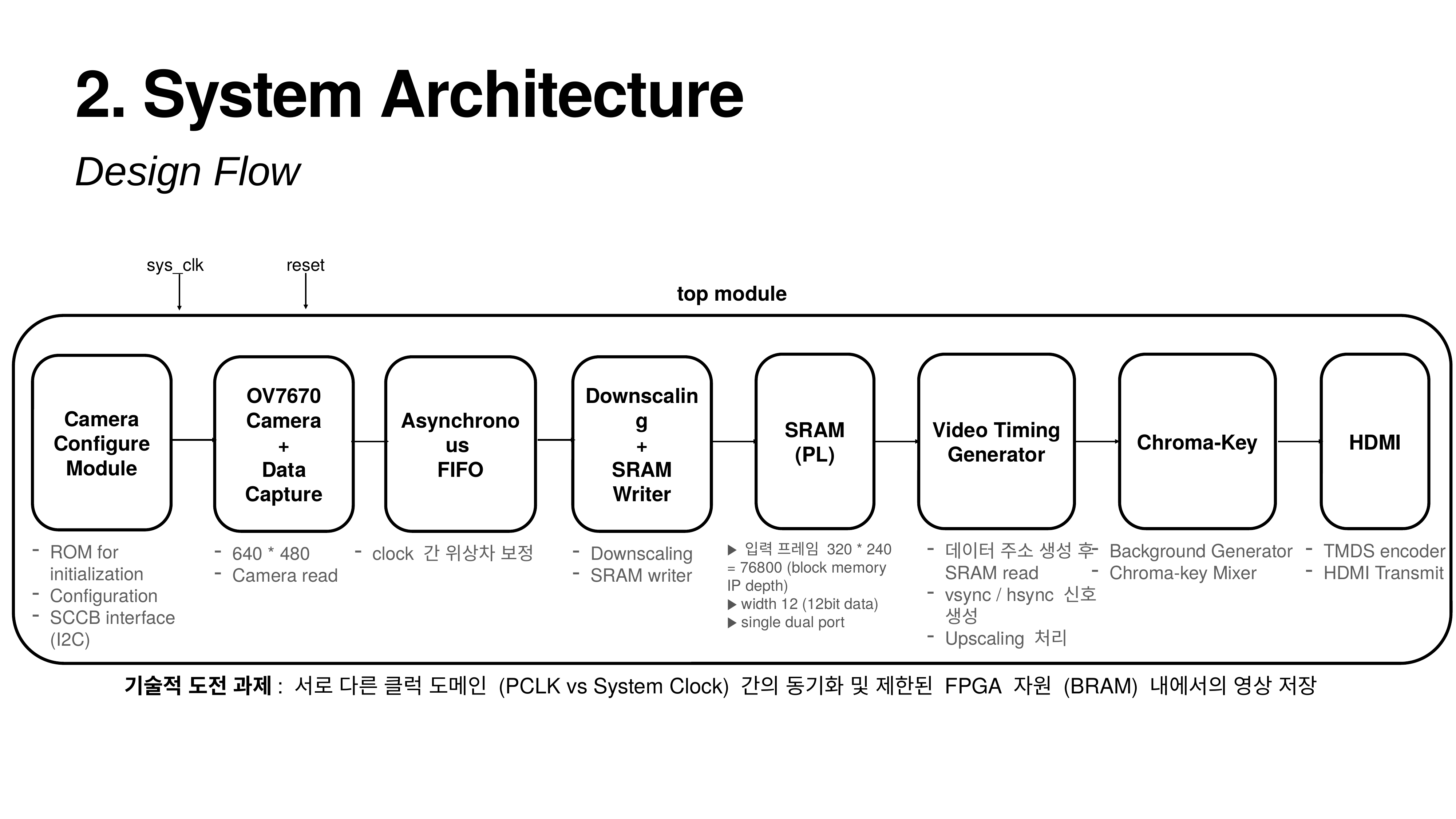

# 2. System Architecture
Design Flow
sys_clk
reset

top module

SRAM
(PL)
▶ 입력 프레임 320 * 240
= 76800 (block memory IP depth)
▶ width 12 (12bit data)
▶ single dual port
Video Timing
Generator
데이터 주소 생성 후
SRAM read
vsync / hsync 신호 생성
Upscaling 처리
Chroma-Key
Background Generator
Chroma-key Mixer
HDMI
TMDS encoder
HDMI Transmit
Camera Configure
Module
ROM for initialization
Configuration
SCCB interface (I2C)
OV7670
Camera
+
Data Capture
640 * 480
Camera read
Asynchronous
FIFO
clock 간 위상차 보정
Downscaling
+
SRAM Writer
Downscaling
SRAM writer

기술적 도전 과제: 서로 다른 클럭 도메인 (PCLK vs System Clock) 간의 동기화 및 제한된 FPGA 자원 (BRAM) 내에서의 영상 저장